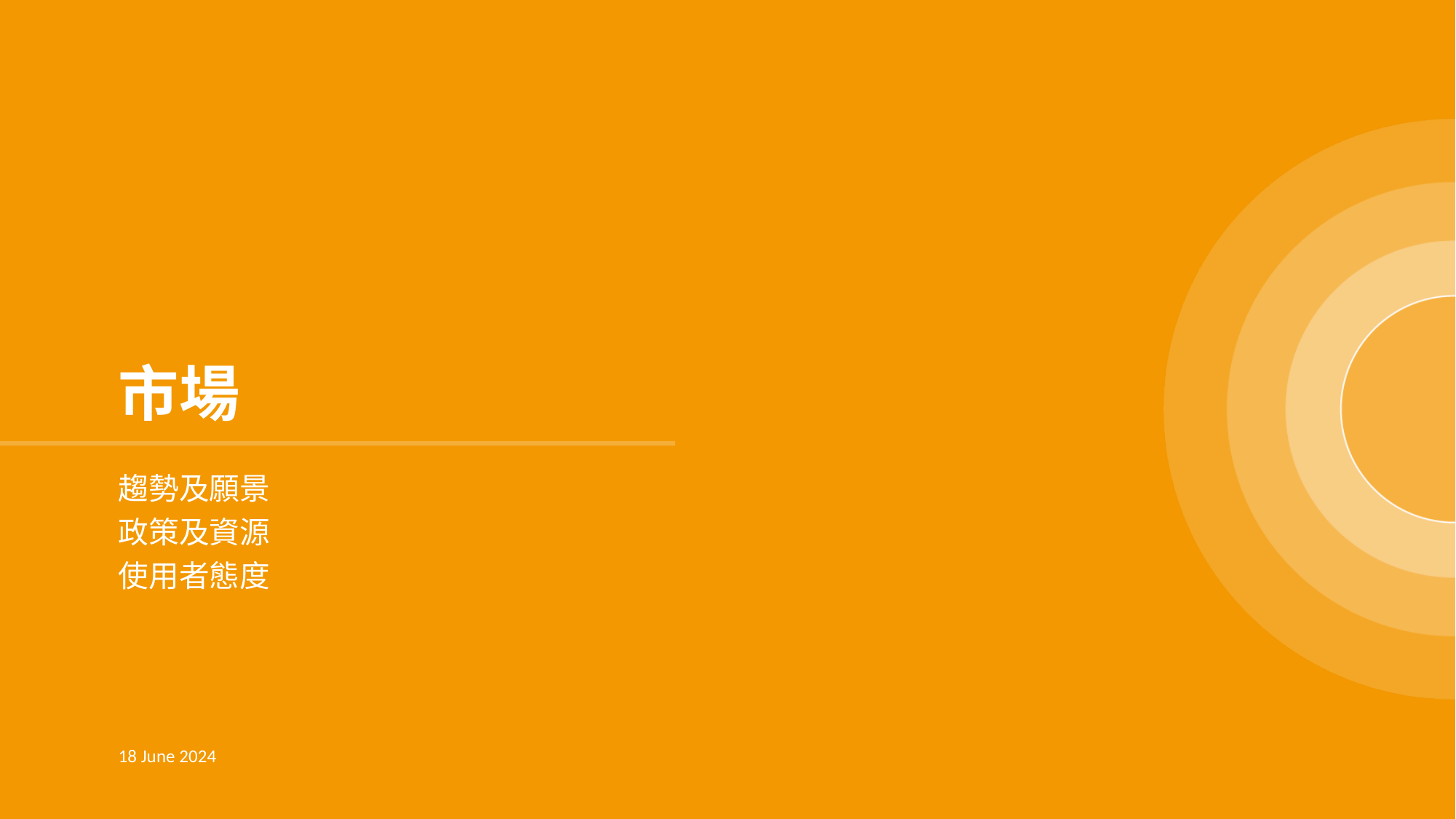

市場
# 趨勢及願景 政策及資源 使用者態度
18 June 2024